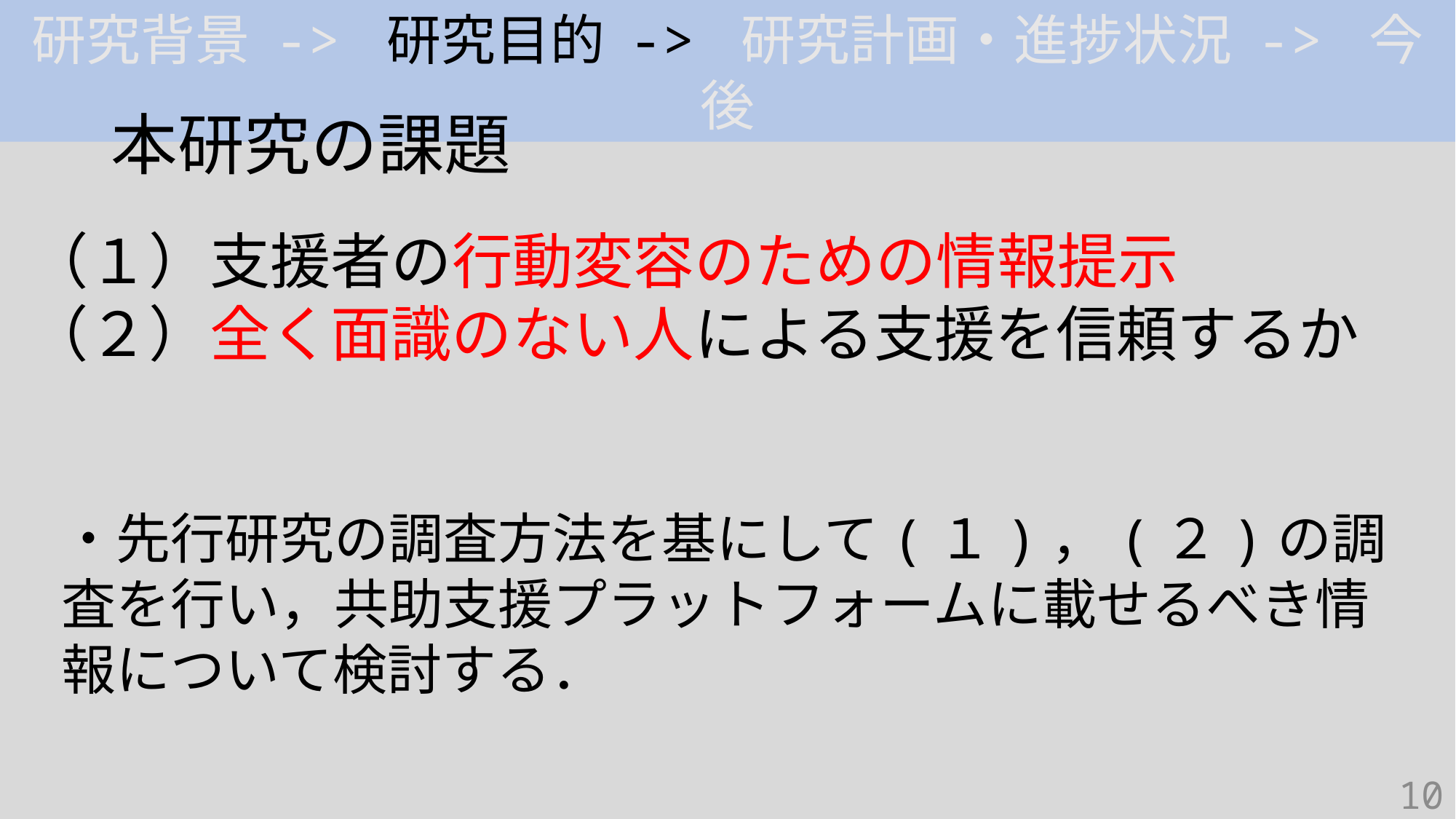

研究背景 -> 研究目的 -> 研究計画・進捗状況 -> 今後
# 本研究の課題
（１）支援者の行動変容のための情報提示
（２）全く面識のない人による支援を信頼するか
・先行研究の調査方法を基にして(１)，(２)の調査を行い，共助支援プラットフォームに載せるべき情報について検討する．
10